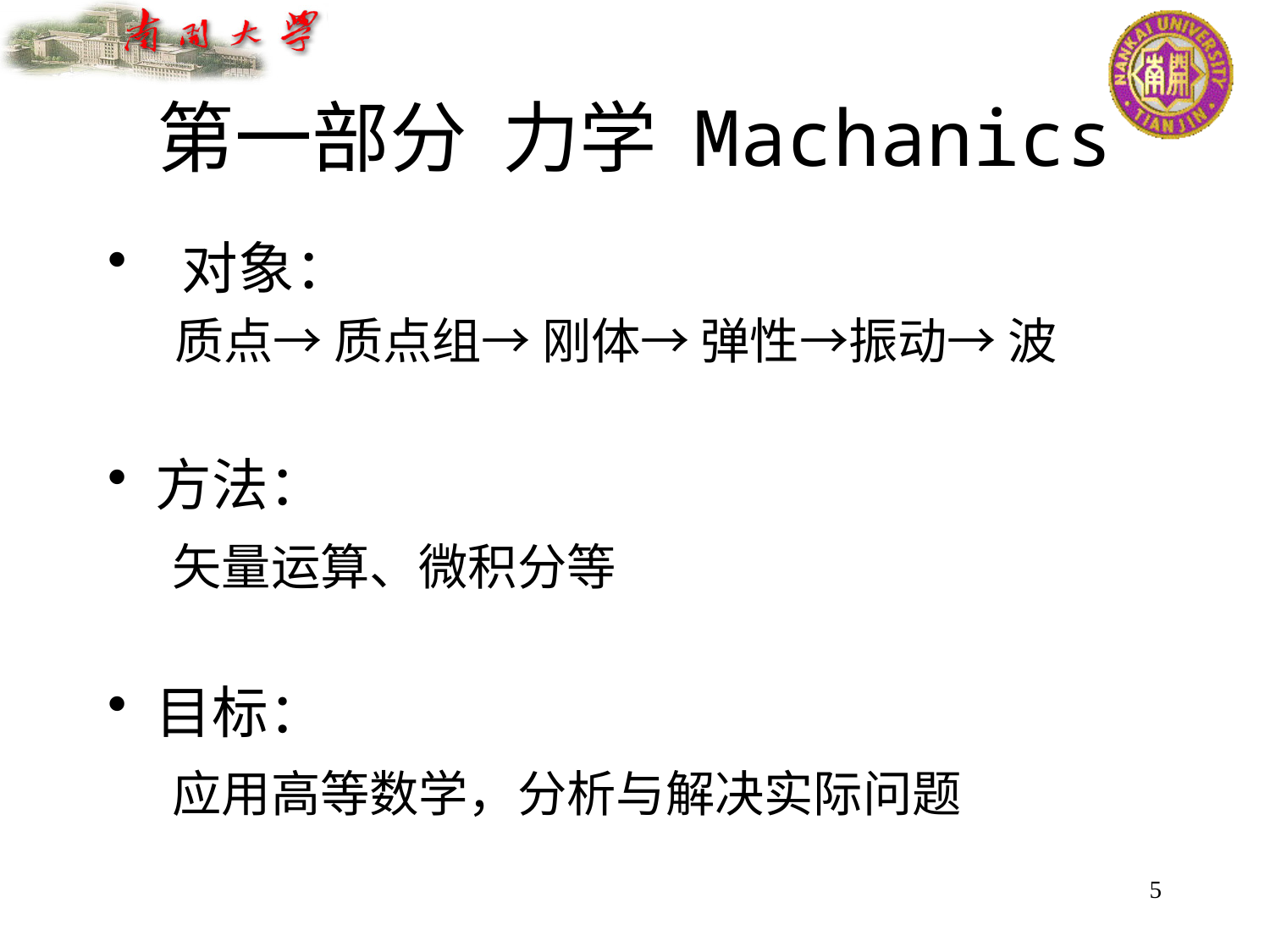

# 第一部分  力学 Machanics
 对象：
     质点→ 质点组→ 刚体→ 弹性→振动→ 波

方法：
    矢量运算、微积分等

目标：
    应用高等数学，分析与解决实际问题

5